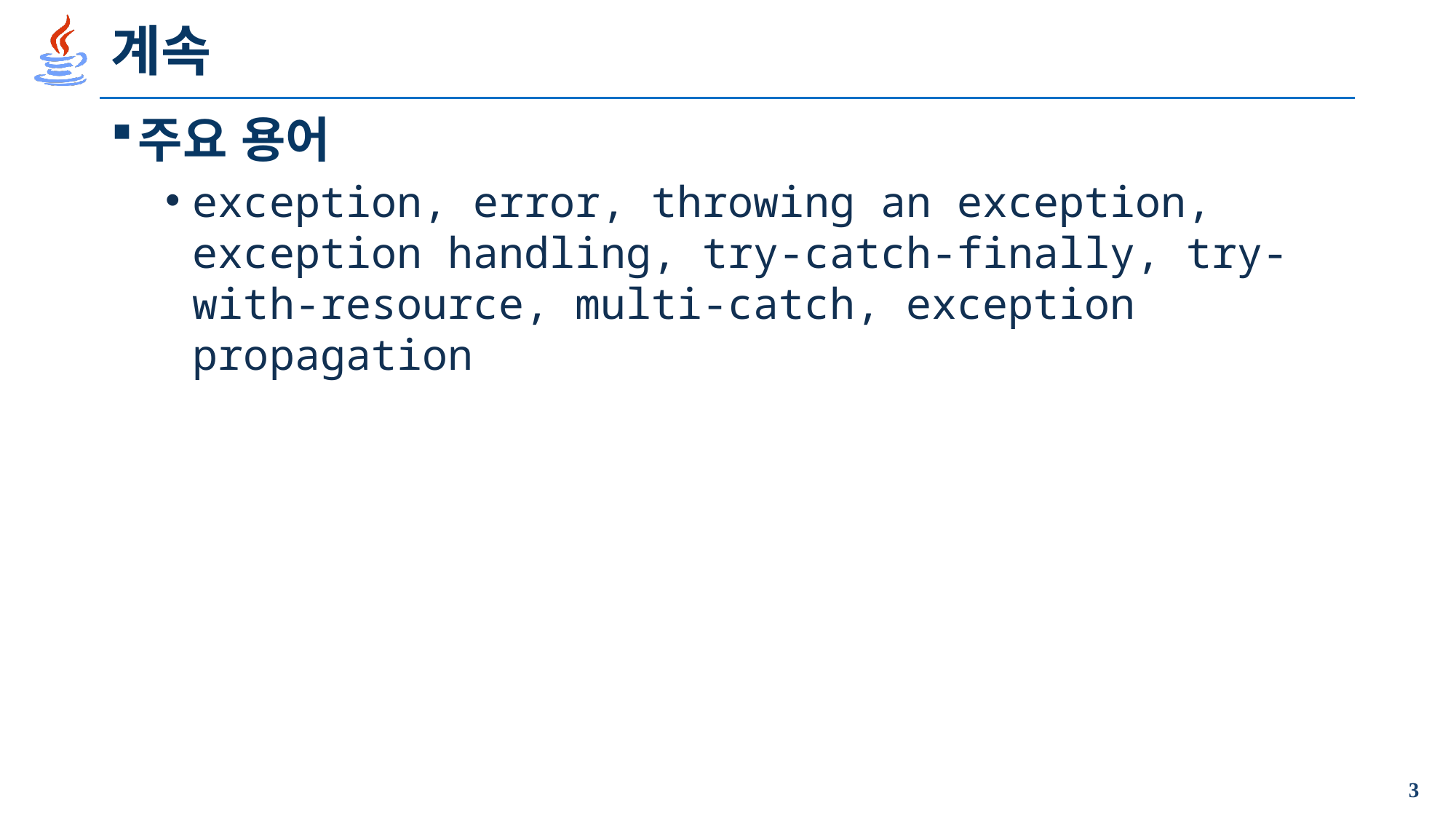

# 계속
주요 용어
exception, error, throwing an exception, exception handling, try-catch-finally, try-with-resource, multi-catch, exception propagation

3